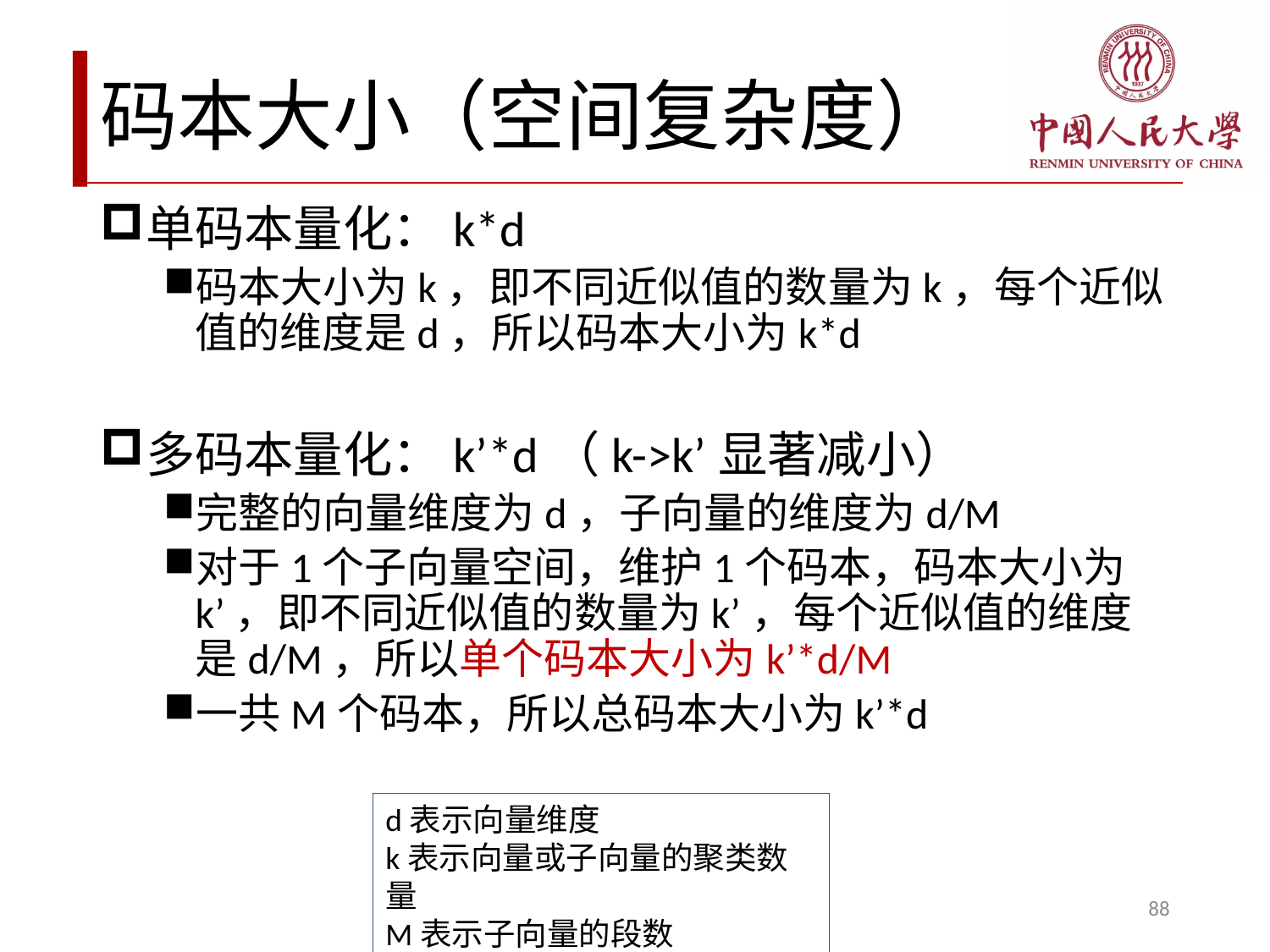

# 码本大小（空间复杂度）
单码本量化：k*d
码本大小为k，即不同近似值的数量为k，每个近似值的维度是d，所以码本大小为k*d

多码本量化：k’*d（k->k’显著减小）
完整的向量维度为d，子向量的维度为d/M
对于1个子向量空间，维护1个码本，码本大小为k’，即不同近似值的数量为k’，每个近似值的维度是d/M，所以单个码本大小为k’*d/M
一共M个码本，所以总码本大小为k’*d
d表示向量维度
k表示向量或子向量的聚类数量
M表示子向量的段数
88